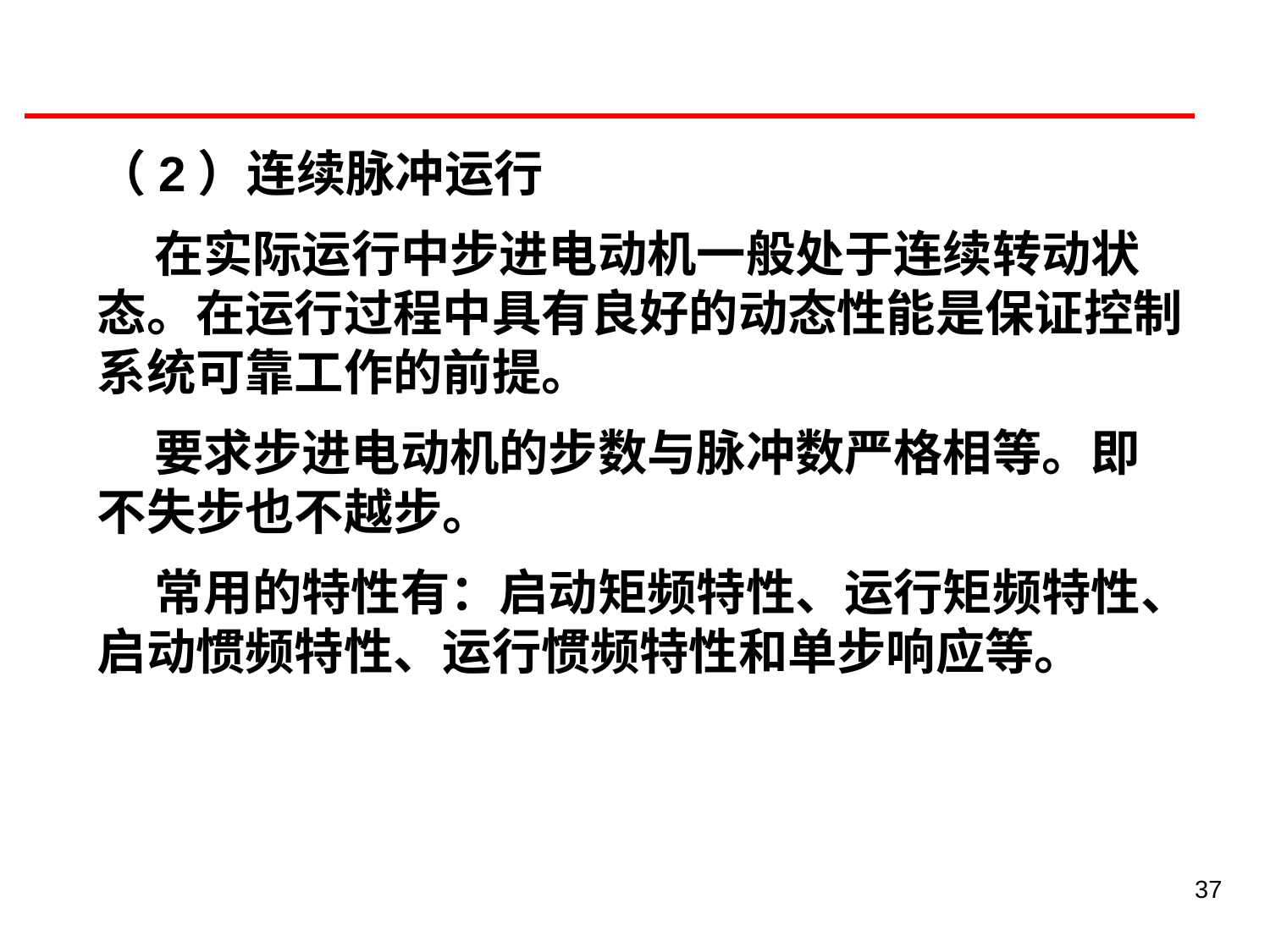

（2）连续脉冲运行
    在实际运行中步进电动机一般处于连续转动状态。在运行过程中具有良好的动态性能是保证控制系统可靠工作的前提。
    要求步进电动机的步数与脉冲数严格相等。即不失步也不越步。
    常用的特性有：启动矩频特性、运行矩频特性、启动惯频特性、运行惯频特性和单步响应等。

37